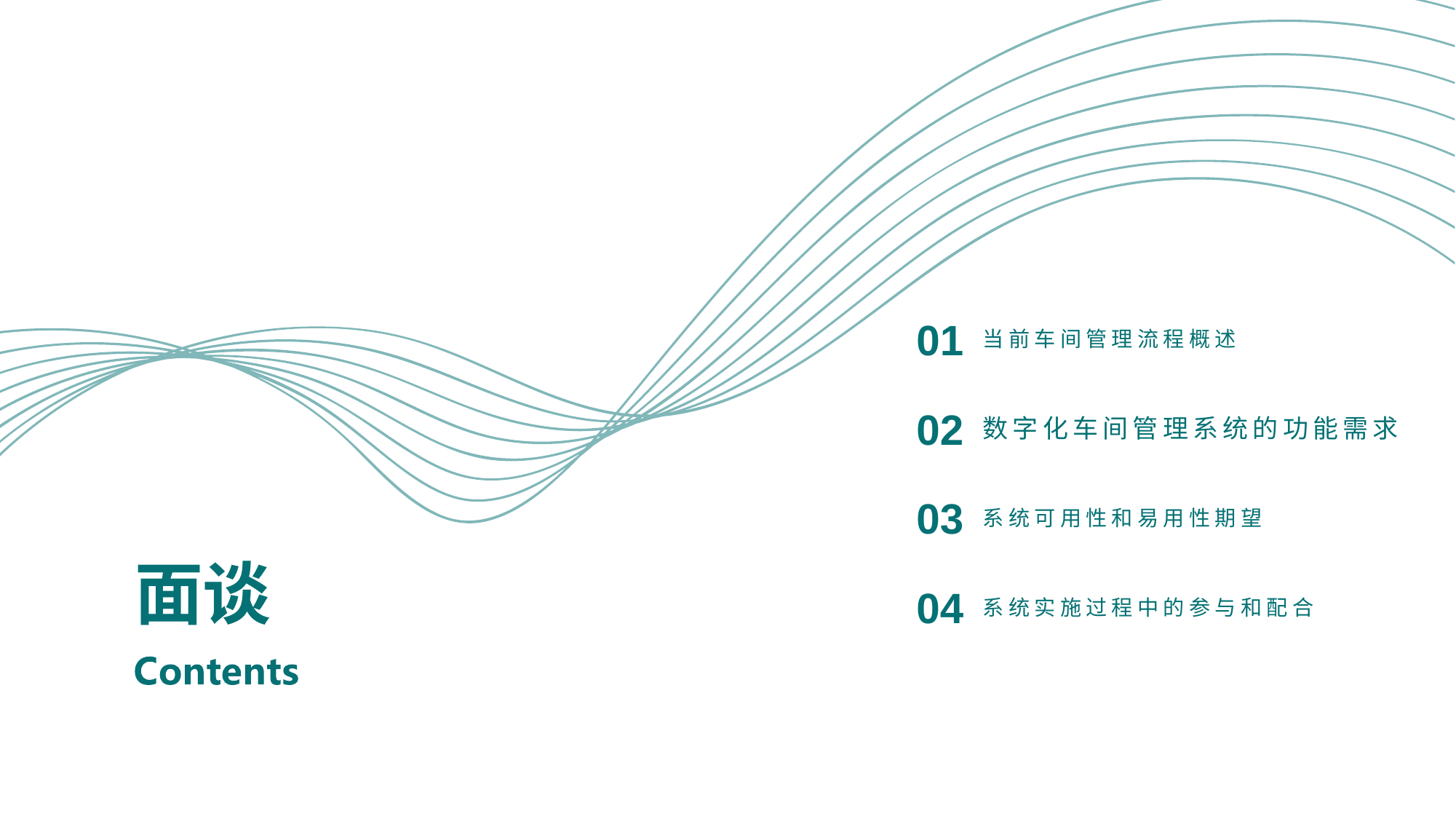

01
当前车间管理流程概述
数字化车间管理系统的功能需求
02
系统可用性和易用性期望
03
# 面谈
系统实施过程中的参与和配合
04